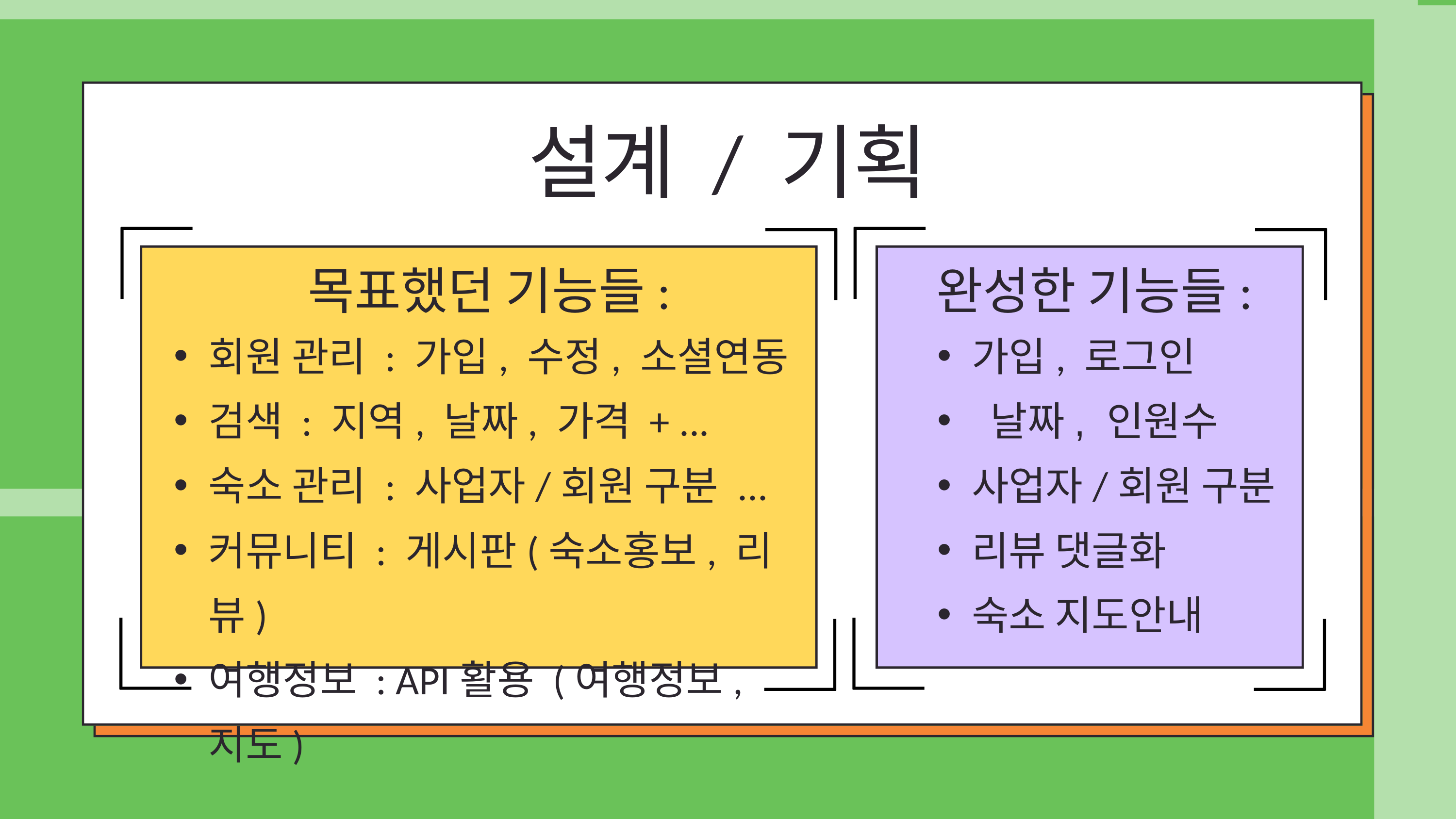

설계 / 기획

목표했던 기능들:
완성한 기능들:
회원 관리 : 가입, 수정, 소셜연동
검색 : 지역, 날짜, 가격 + ...
숙소 관리 : 사업자/회원 구분 ...
커뮤니티 : 게시판(숙소홍보, 리뷰)
여행정보 : API활용 (여행정보, 지도)
가입, 로그인
 날짜, 인원수
사업자/회원 구분
리뷰 댓글화
숙소 지도안내